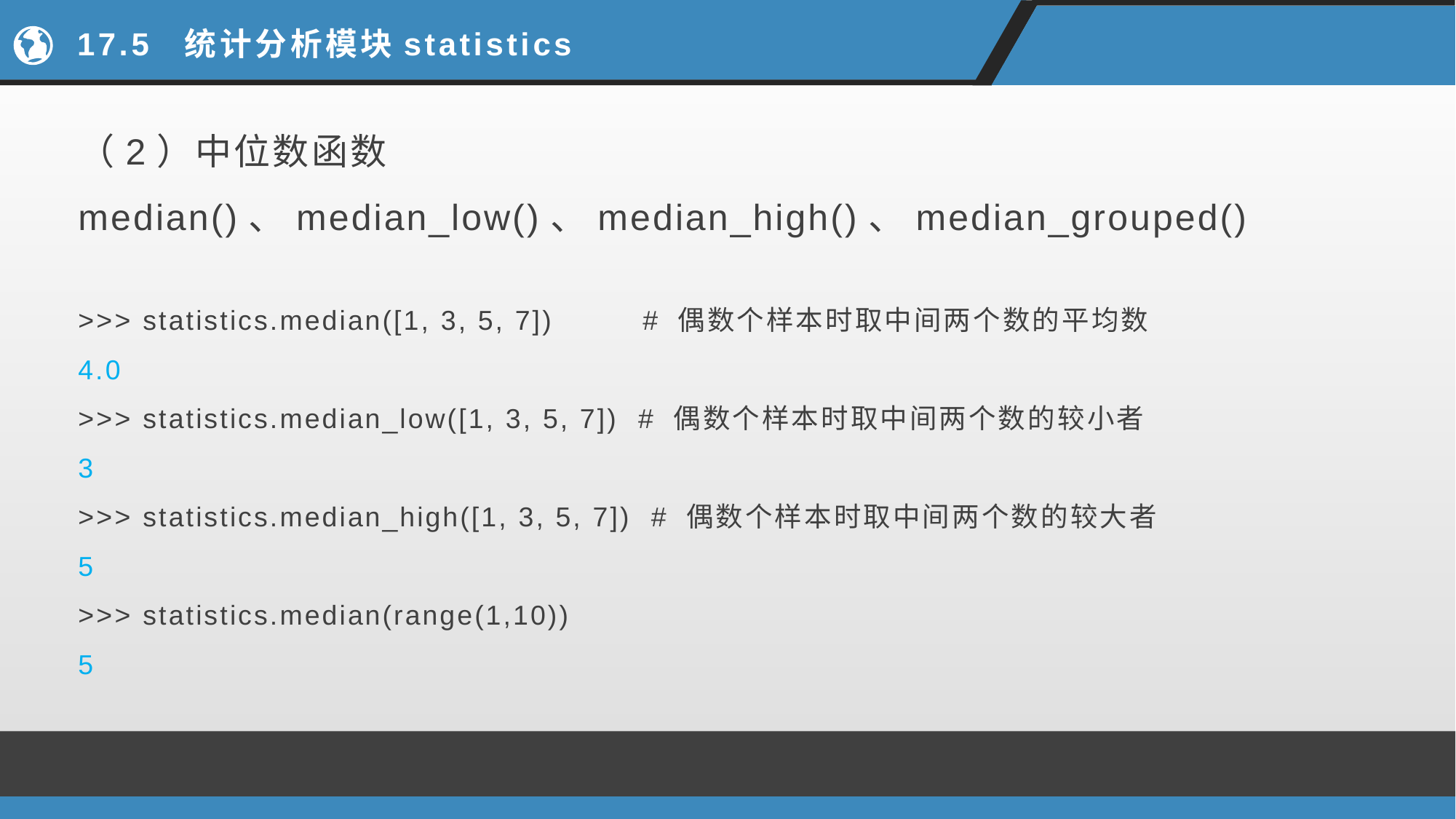

# 17.5  统计分析模块statistics

（2）中位数函数median()、median_low()、median_high()、median_grouped()

>>> statistics.median([1, 3, 5, 7])         # 偶数个样本时取中间两个数的平均数
4.0
>>> statistics.median_low([1, 3, 5, 7])  # 偶数个样本时取中间两个数的较小者
3
>>> statistics.median_high([1, 3, 5, 7])  # 偶数个样本时取中间两个数的较大者
5
>>> statistics.median(range(1,10))
5